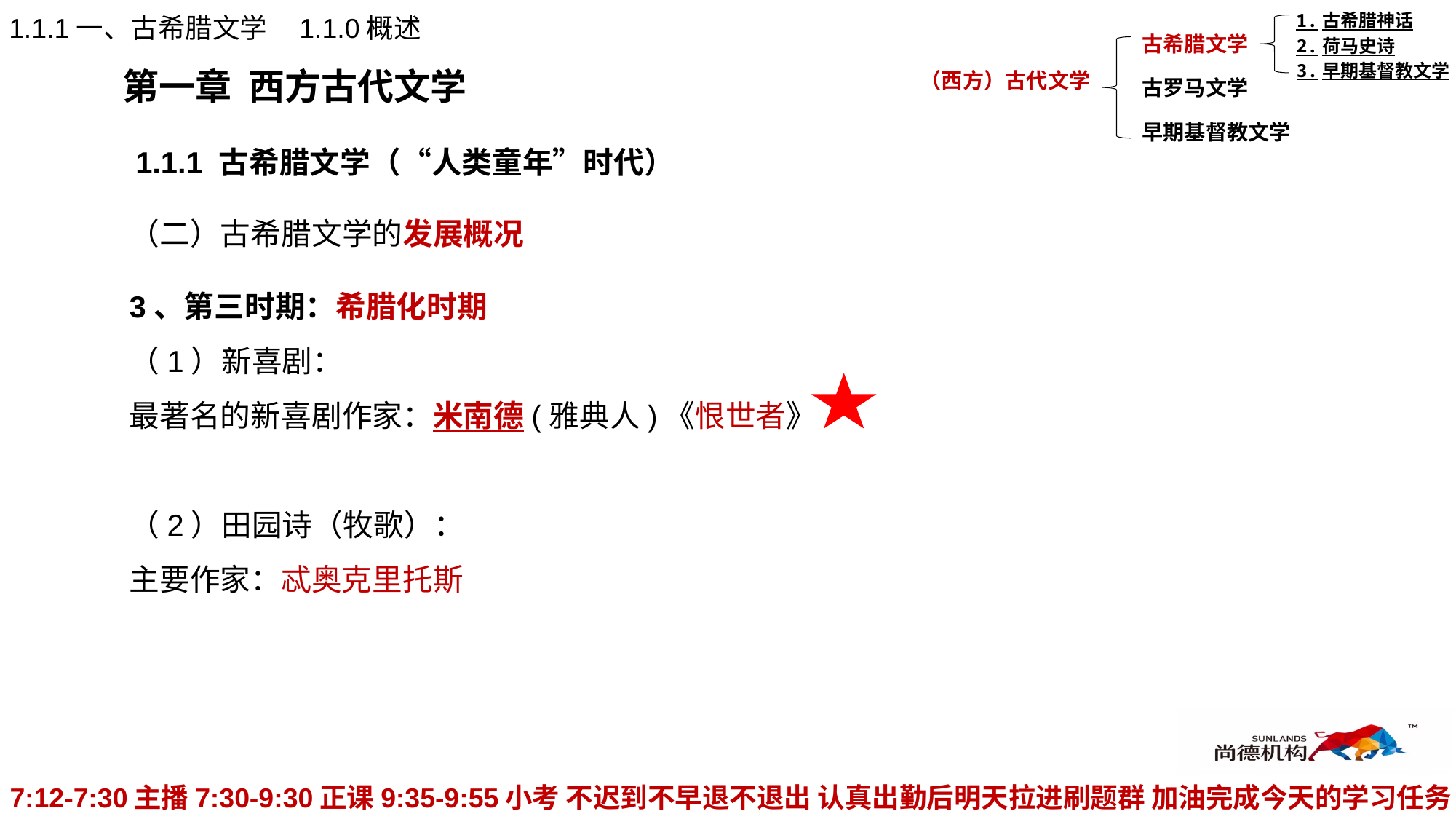

1.古希腊神话
1.1.1一、古希腊文学
1.1.0概述

古希腊文学
2.荷马史诗

3.早期基督教文学
第一章  西方古代文学
（西方）古代文学
古罗马文学
早期基督教文学
1.1.1 古希腊文学（“人类童年”时代）
（二）古希腊文学的发展概况
3、第三时期：希腊化时期
（1）新喜剧：
最著名的新喜剧作家：米南德(雅典人)《恨世者》

（2）田园诗（牧歌）：
主要作家：忒奥克里托斯